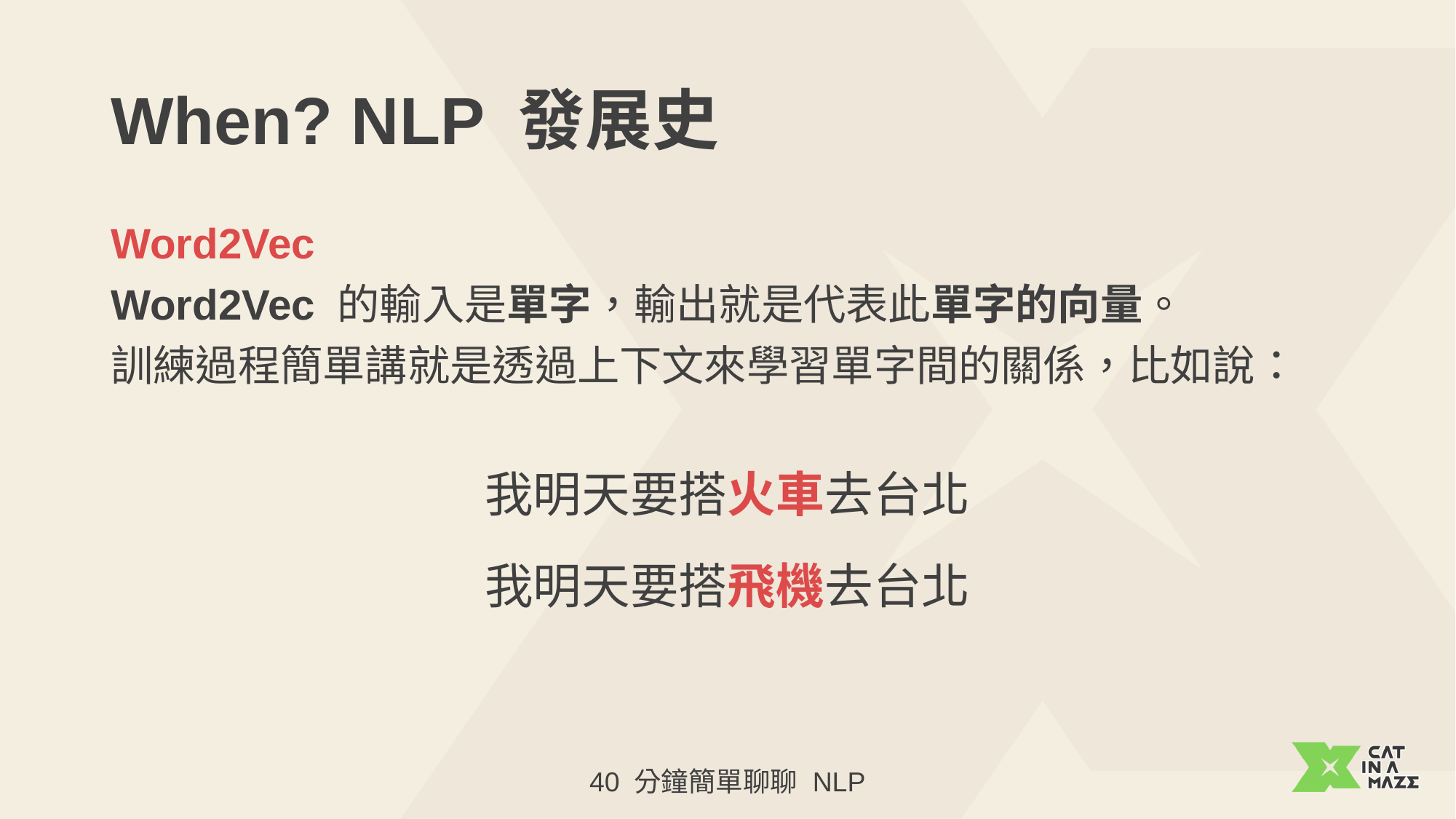

# When? NLP 發展史
Word2Vec
Word2Vec 的輸入是單字，輸出就是代表此單字的向量。
訓練過程簡單講就是透過上下文來學習單字間的關係，比如說：
我明天要搭火車去台北
我明天要搭飛機去台北
40 分鐘簡單聊聊 NLP